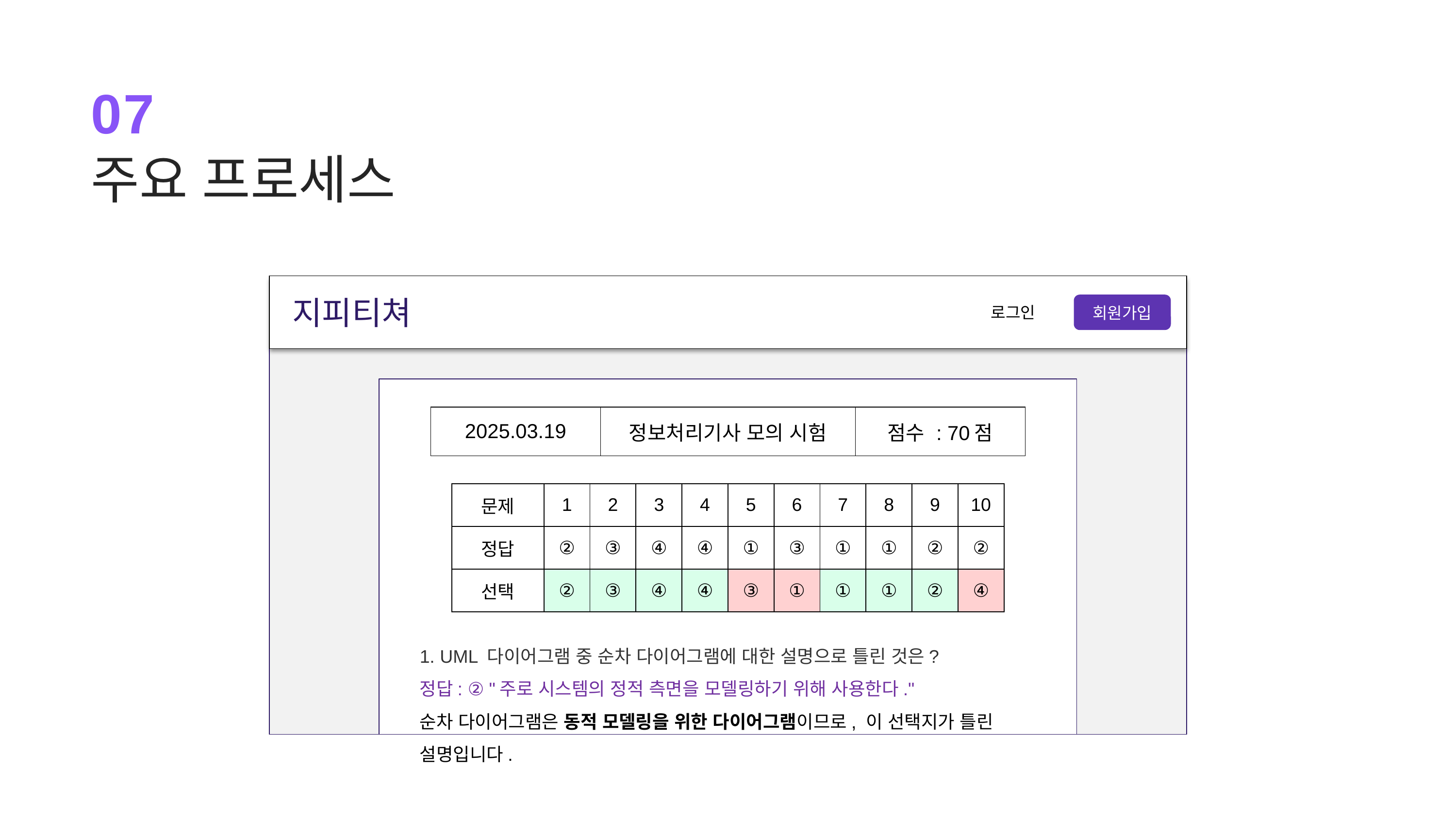

07
주요 프로세스

지피티쳐
회원가입
로그인

| 2025.03.19 | 정보처리기사 모의 시험 | 점수 : 70점 |
| --- | --- | --- |
| 문제 | 1 | 2 | 3 | 4 | 5 | 6 | 7 | 8 | 9 | 10 |
| --- | --- | --- | --- | --- | --- | --- | --- | --- | --- | --- |
| 정답 | ② | ③ | ④ | ④ | ① | ③ | ① | ① | ② | ② |
| 선택 | ② | ③ | ④ | ④ | ③ | ① | ① | ① | ② | ④ |
1. UML 다이어그램 중 순차 다이어그램에 대한 설명으로 틀린 것은?
정답: ② "주로 시스템의 정적 측면을 모델링하기 위해 사용한다."
순차 다이어그램은 동적 모델링을 위한 다이어그램이므로, 이 선택지가 틀린 설명입니다.